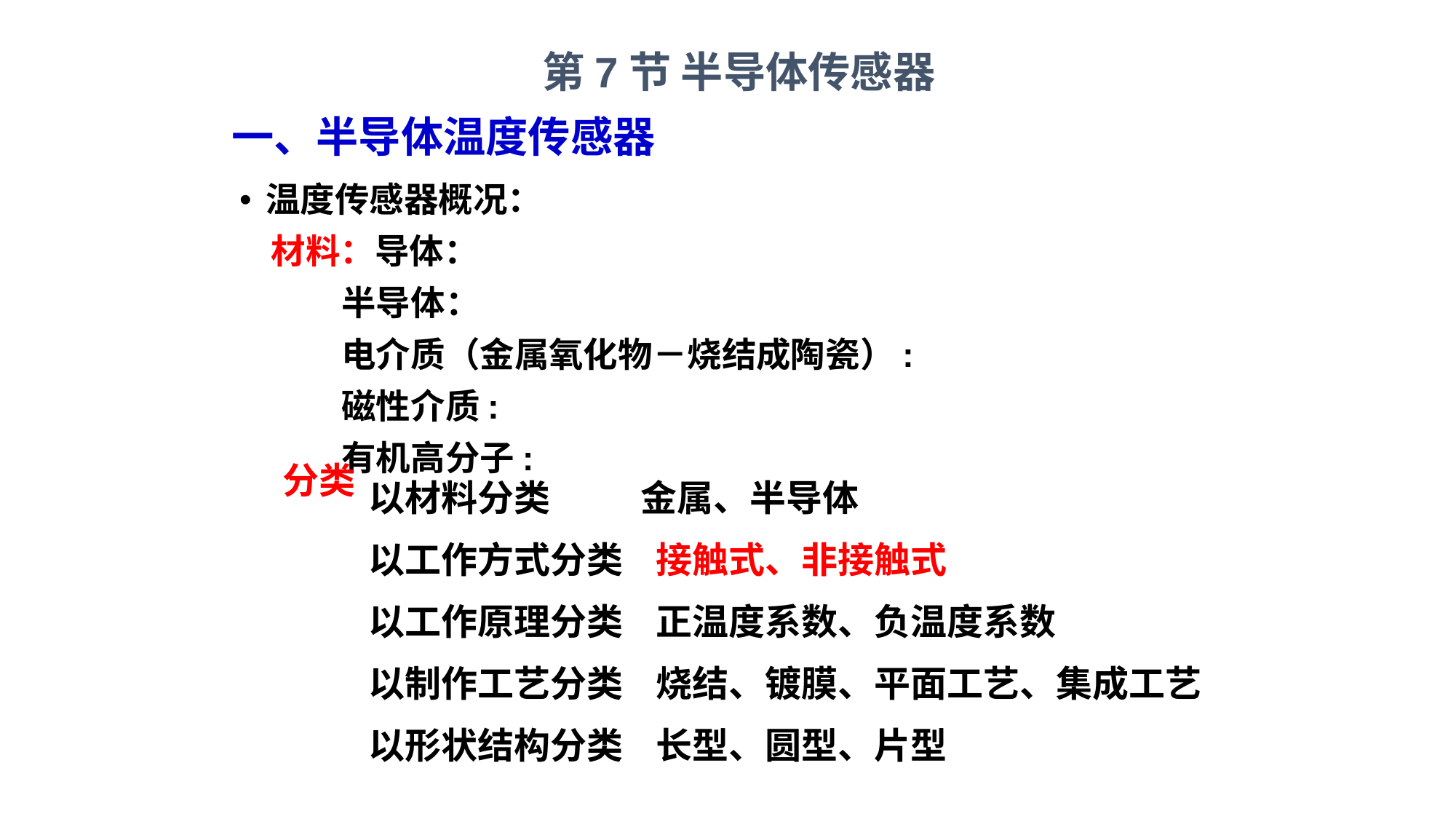

第7节 半导体传感器
一、半导体温度传感器
温度传感器概况：
   材料：导体：
            半导体：
            电介质（金属氧化物－烧结成陶瓷）:
            磁性介质:
            有机高分子:
分类
以材料分类           金属、半导体
以工作方式分类    接触式、非接触式
以工作原理分类    正温度系数、负温度系数
以制作工艺分类    烧结、镀膜、平面工艺、集成工艺
以形状结构分类    长型、圆型、片型